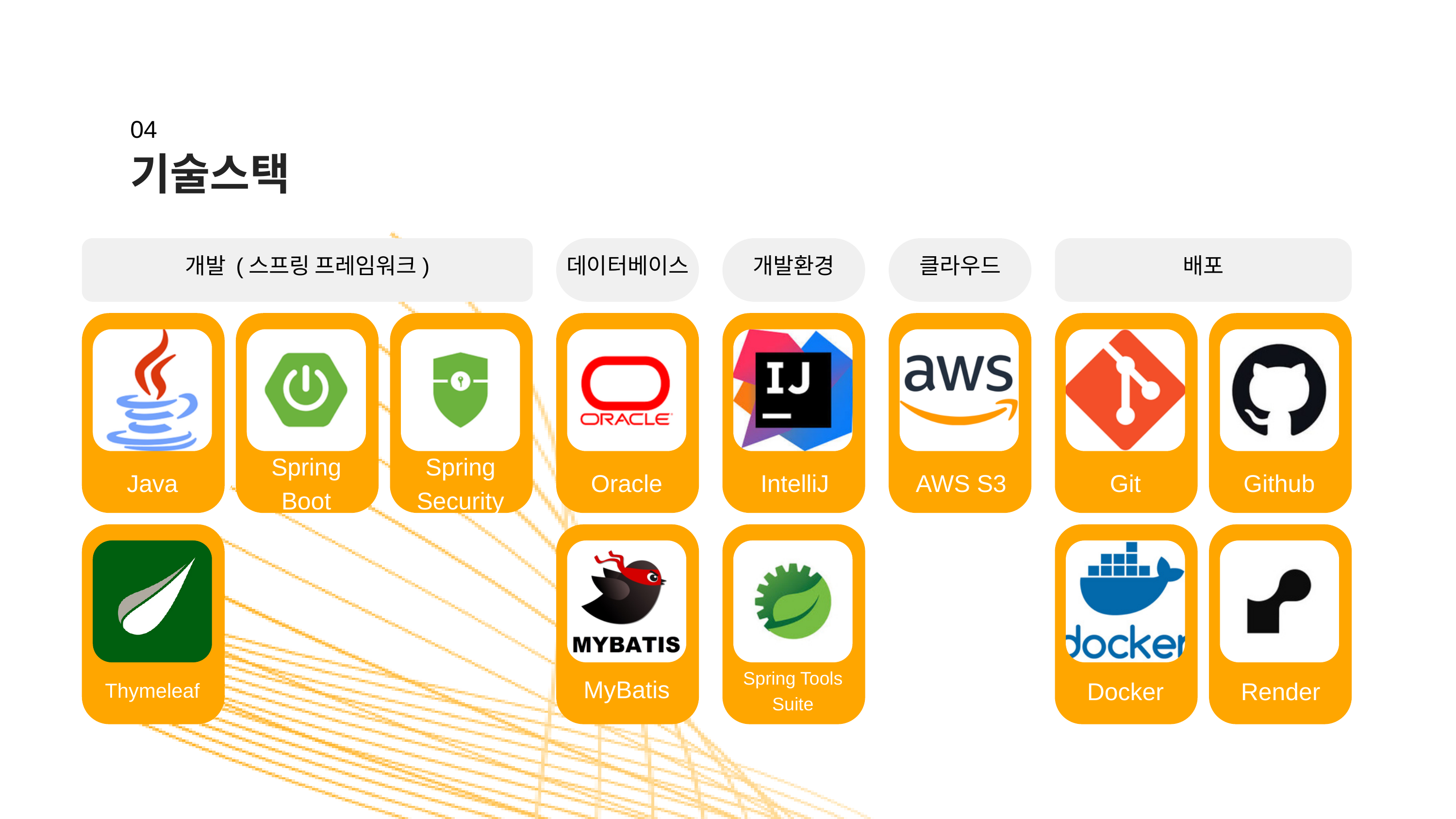

04

기술스택

개발 (스프링 프레임워크)

데이터베이스

개발환경

클라우드

배포

Spring Boot
Spring Security
Java
Oracle
IntelliJ
AWS S3
Git
Github

Spring Tools Suite
MyBatis
Docker
Render
Thymeleaf